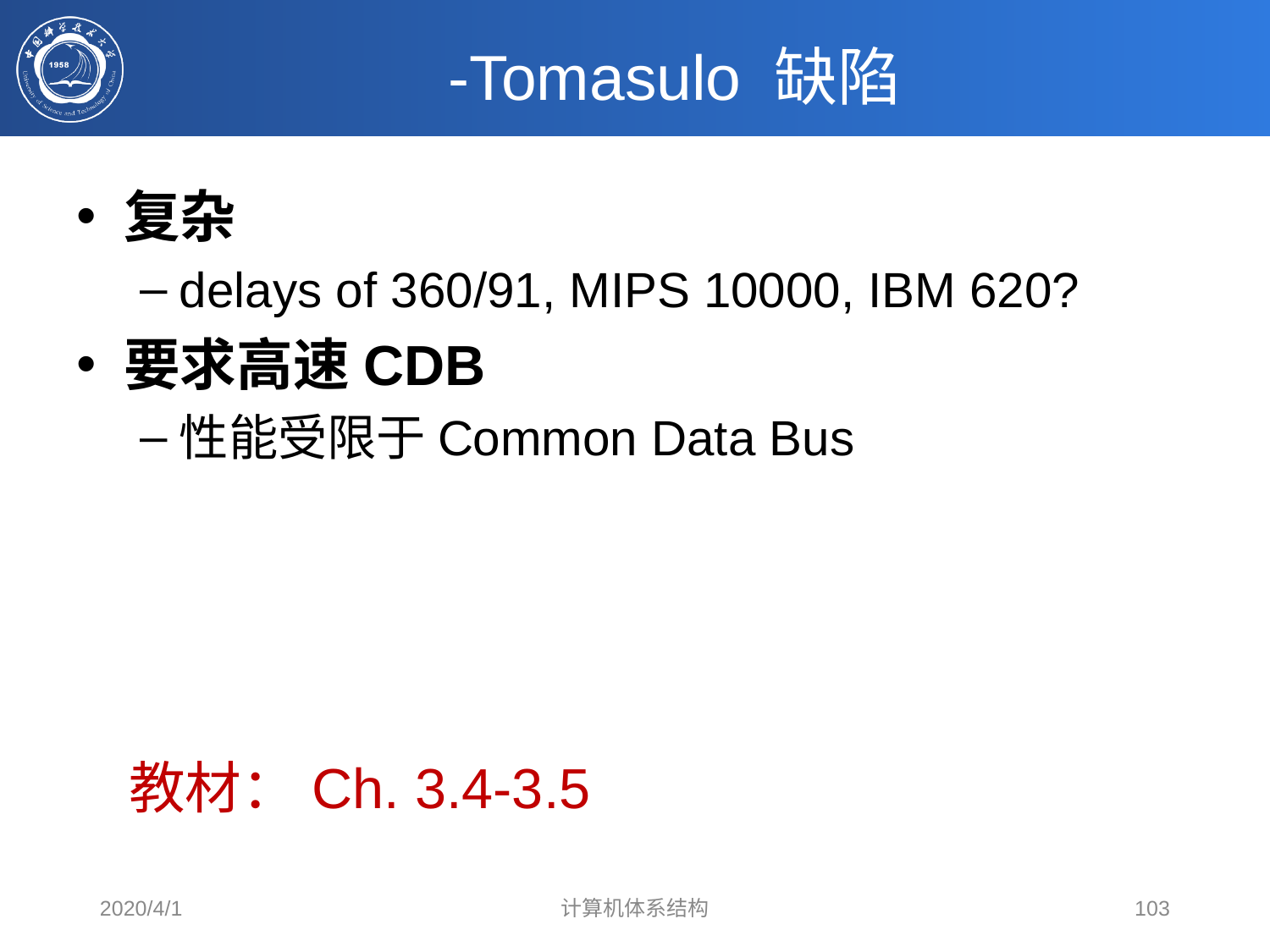

# -Tomasulo 缺陷
复杂
delays of 360/91, MIPS 10000, IBM 620?
要求高速CDB
性能受限于Common Data Bus
教材：Ch. 3.4-3.5
2020/4/1
计算机体系结构
103